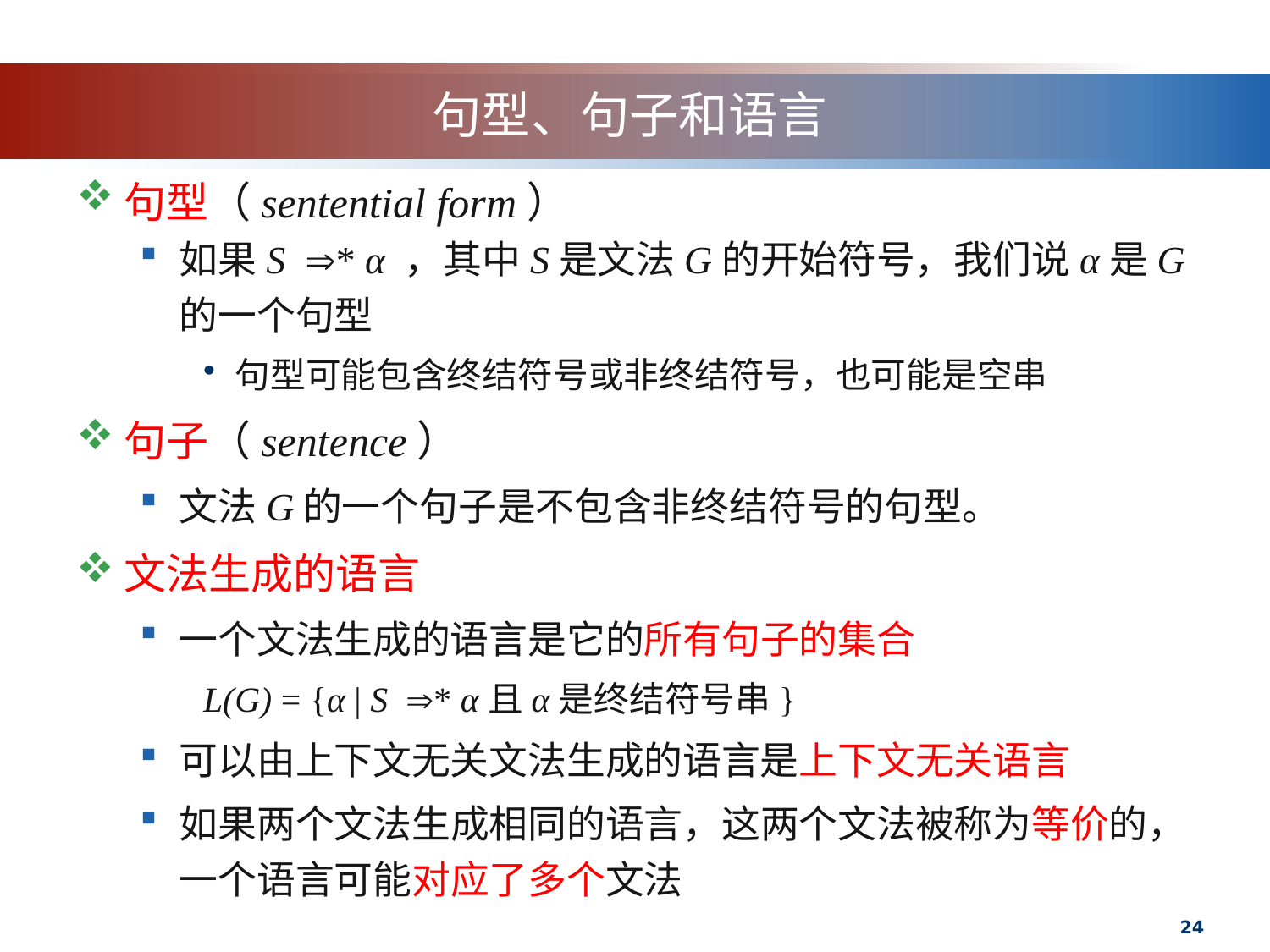

# 句型、句子和语言
句型（sentential form）
如果S  ⇒* α ，其中S是文法G的开始符号，我们说α是G的一个句型
句型可能包含终结符号或非终结符号，也可能是空串
句子（sentence）
文法G的一个句子是不包含非终结符号的句型。
文法生成的语言
一个文法生成的语言是它的所有句子的集合
L(G) = {α | S  ⇒* α且α是终结符号串}
可以由上下文无关文法生成的语言是上下文无关语言
如果两个文法生成相同的语言，这两个文法被称为等价的，一个语言可能对应了多个文法
24